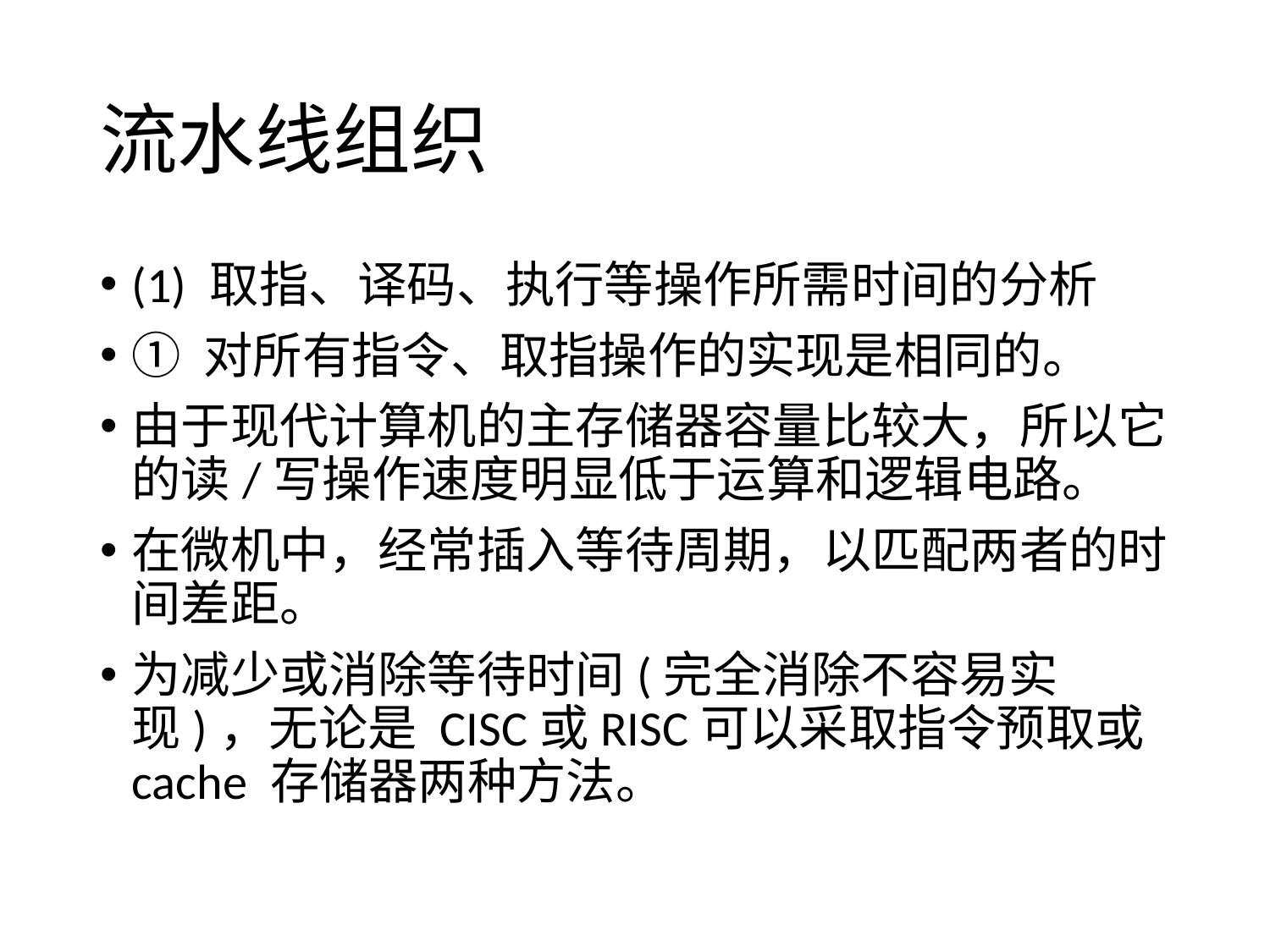

# 流水线组织
(1) 取指、译码、执行等操作所需时间的分析
① 对所有指令、取指操作的实现是相同的。
由于现代计算机的主存储器容量比较大，所以它的读/写操作速度明显低于运算和逻辑电路。
在微机中，经常插入等待周期，以匹配两者的时间差距。
为减少或消除等待时间(完全消除不容易实现)，无论是 CISC或RISC可以采取指令预取或cache 存储器两种方法。